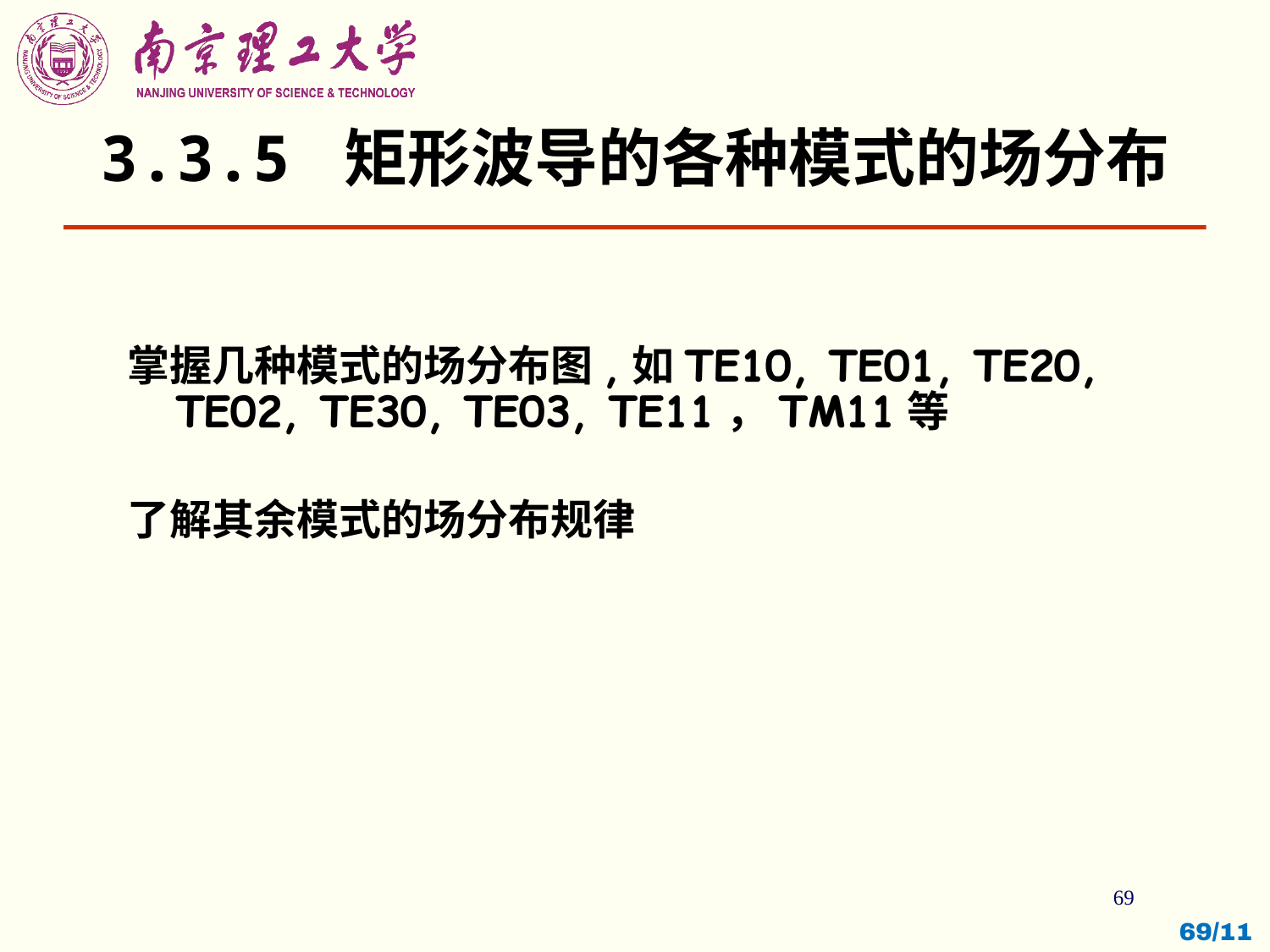

3.3.5 矩形波导的各种模式的场分布
掌握几种模式的场分布图,如TE10, TE01, TE20, TE02, TE30, TE03, TE11，TM11等

了解其余模式的场分布规律

69/11